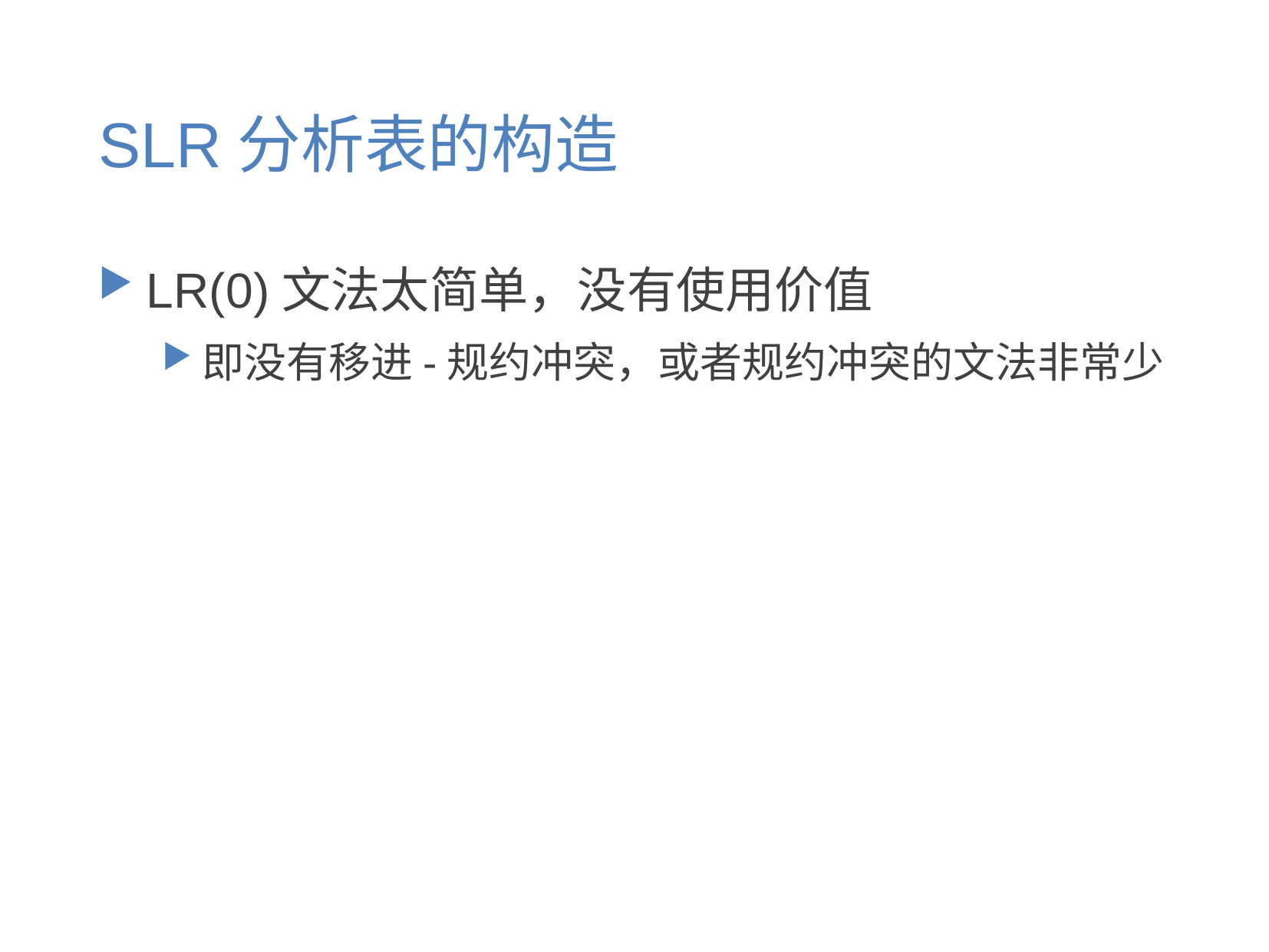

# SLR分析表的构造
LR(0)文法太简单，没有使用价值
即没有移进-规约冲突，或者规约冲突的文法非常少